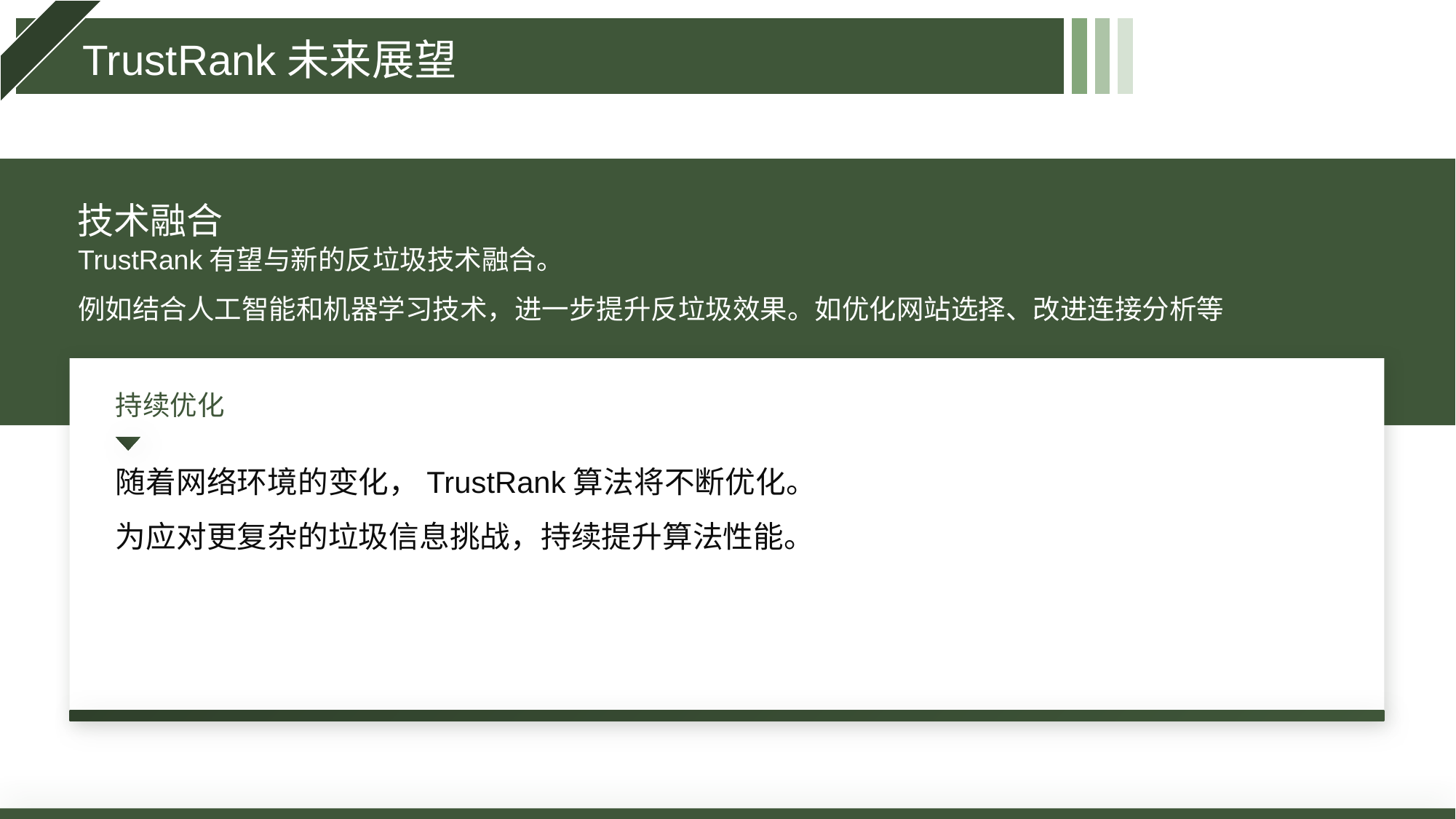

TrustRank未来展望

技术融合
TrustRank有望与新的反垃圾技术融合。
例如结合人工智能和机器学习技术，进一步提升反垃圾效果。如优化网站选择、改进连接分析等

持续优化

随着网络环境的变化，TrustRank算法将不断优化。
为应对更复杂的垃圾信息挑战，持续提升算法性能。